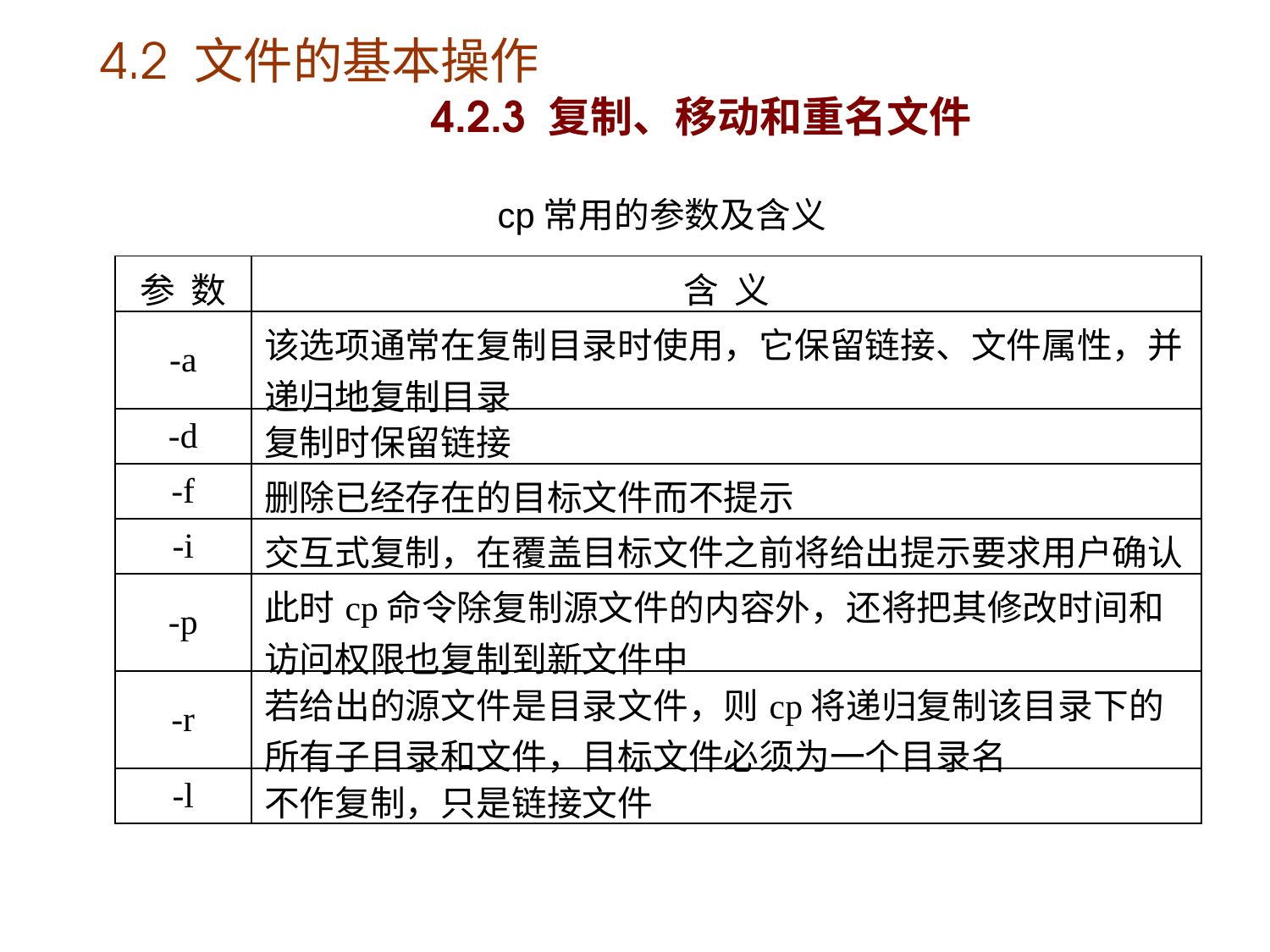

# 4.2 文件的基本操作 4.2.3 复制、移动和重名文件
cp常用的参数及含义
| 参 数 | 含 义 |
| --- | --- |
| -a | 该选项通常在复制目录时使用，它保留链接、文件属性，并递归地复制目录 |
| -d | 复制时保留链接 |
| -f | 删除已经存在的目标文件而不提示 |
| -i | 交互式复制，在覆盖目标文件之前将给出提示要求用户确认 |
| -p | 此时cp命令除复制源文件的内容外，还将把其修改时间和访问权限也复制到新文件中 |
| -r | 若给出的源文件是目录文件，则cp将递归复制该目录下的所有子目录和文件，目标文件必须为一个目录名 |
| -l | 不作复制，只是链接文件 |